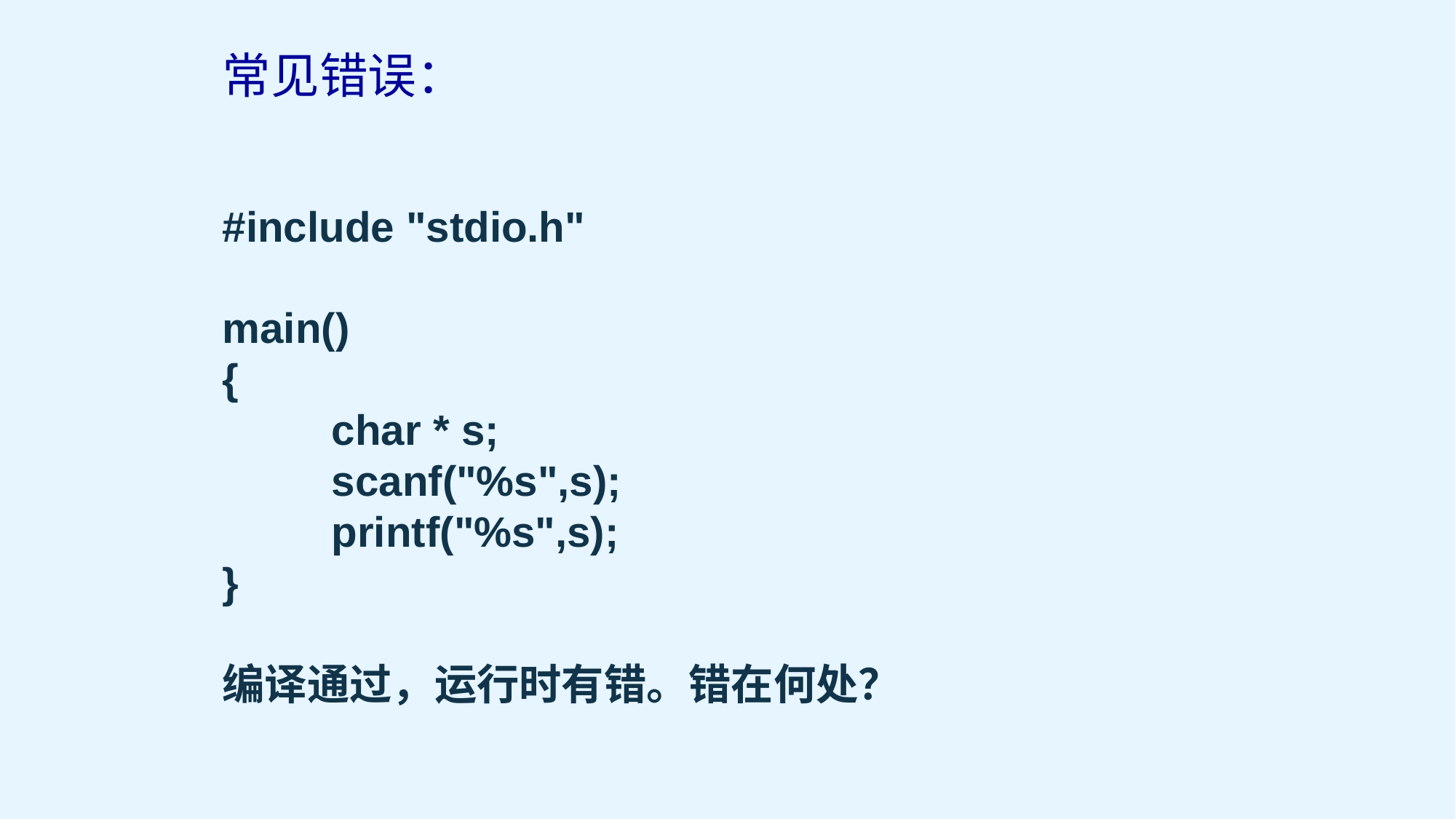

常见错误：

#include "stdio.h"

main()
{
	char * s;
	scanf("%s",s);
	printf("%s",s);
}

编译通过，运行时有错。错在何处？